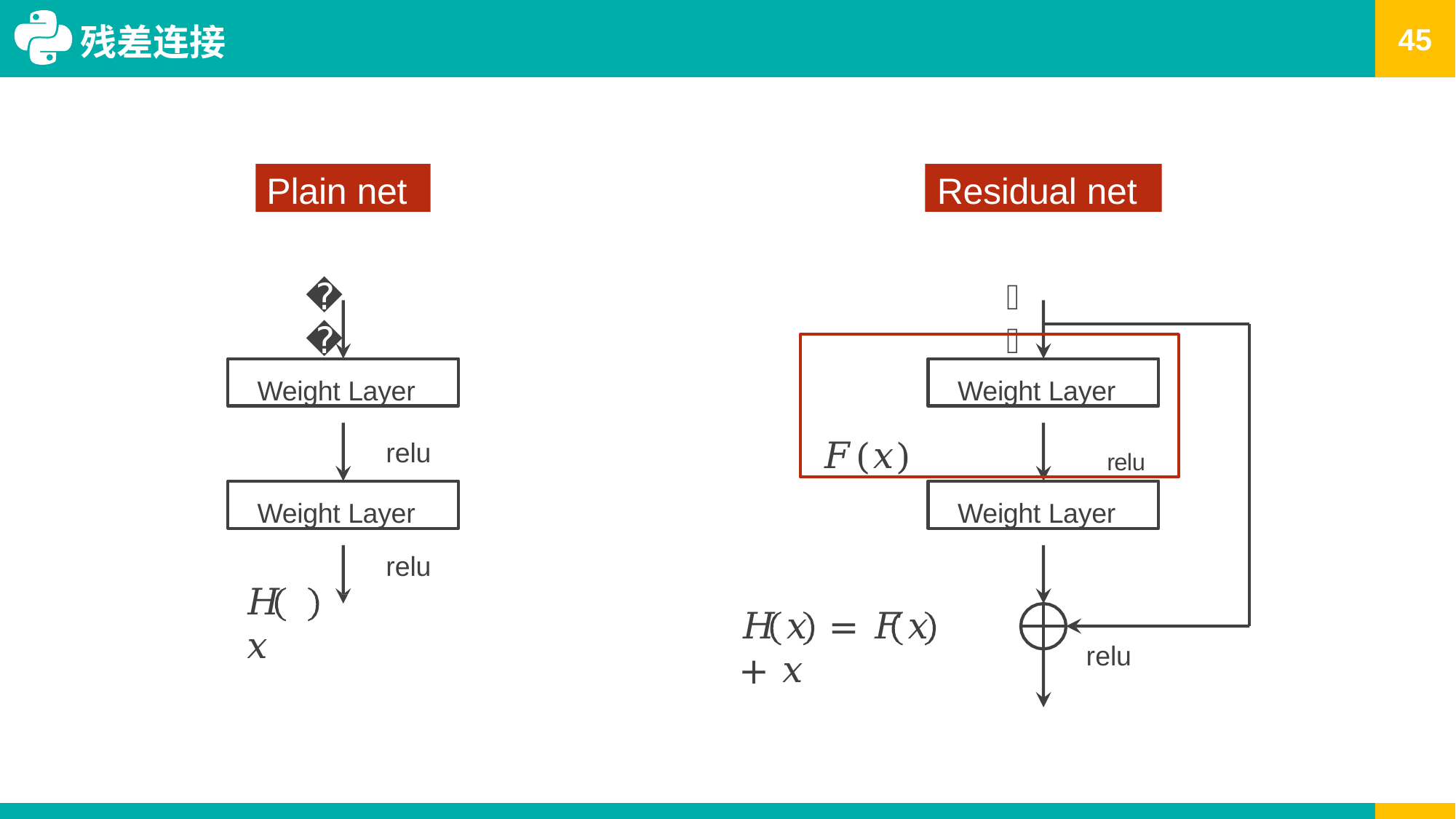

# 残差连接
Plain net
Residual net
𝑥
𝑥

𝐹(𝑥)	relu
Weight Layer
Weight Layer

relu
Weight Layer
Weight Layer

relu
𝐻	𝑥

𝐻	𝑥	= 𝐹	𝑥	+ 𝑥

relu